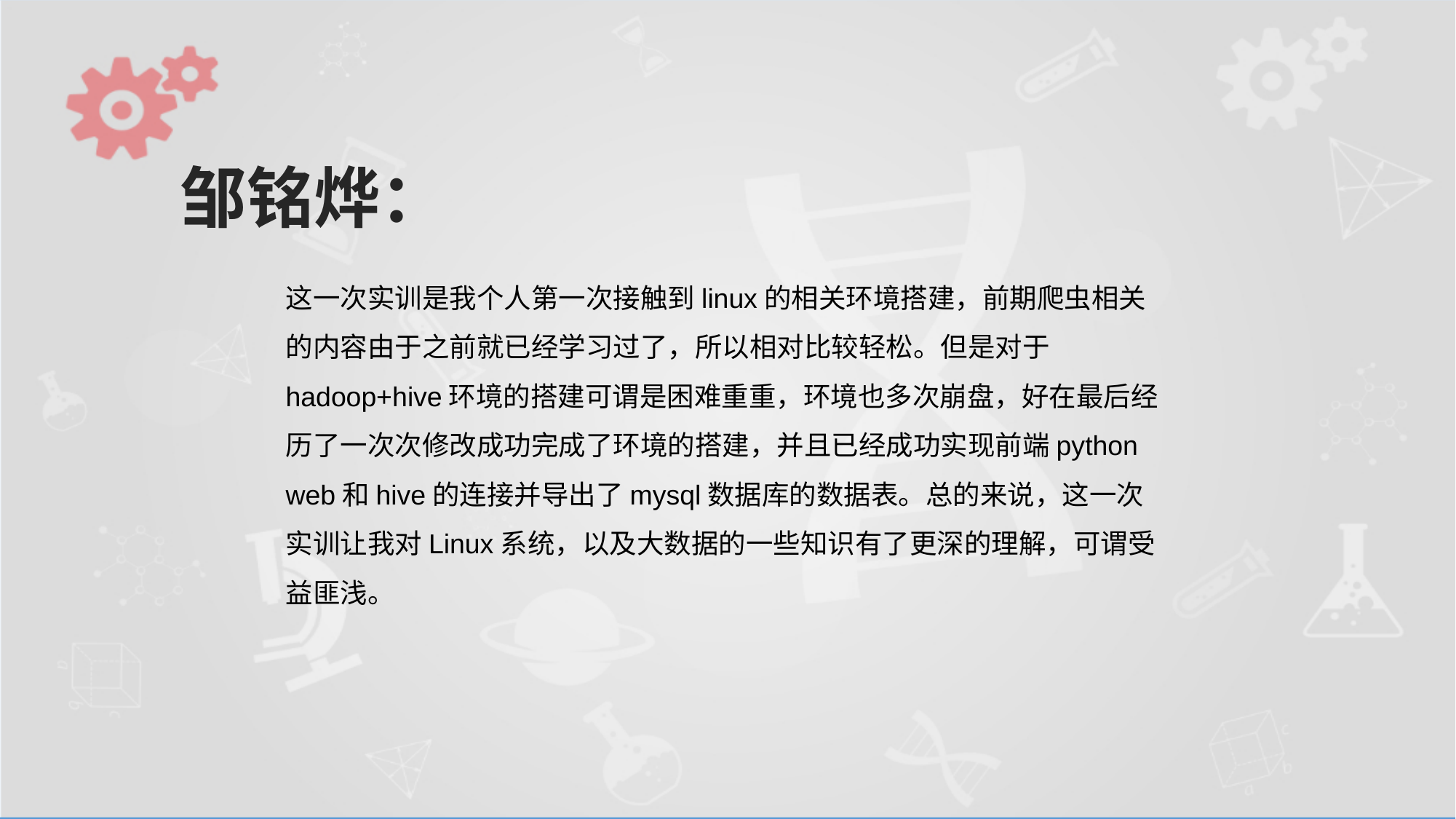

# 邹铭烨：
这一次实训是我个人第一次接触到linux的相关环境搭建，前期爬虫相关的内容由于之前就已经学习过了，所以相对比较轻松。但是对于hadoop+hive环境的搭建可谓是困难重重，环境也多次崩盘，好在最后经历了一次次修改成功完成了环境的搭建，并且已经成功实现前端python web和hive的连接并导出了mysql数据库的数据表。总的来说，这一次实训让我对Linux系统，以及大数据的一些知识有了更深的理解，可谓受益匪浅。